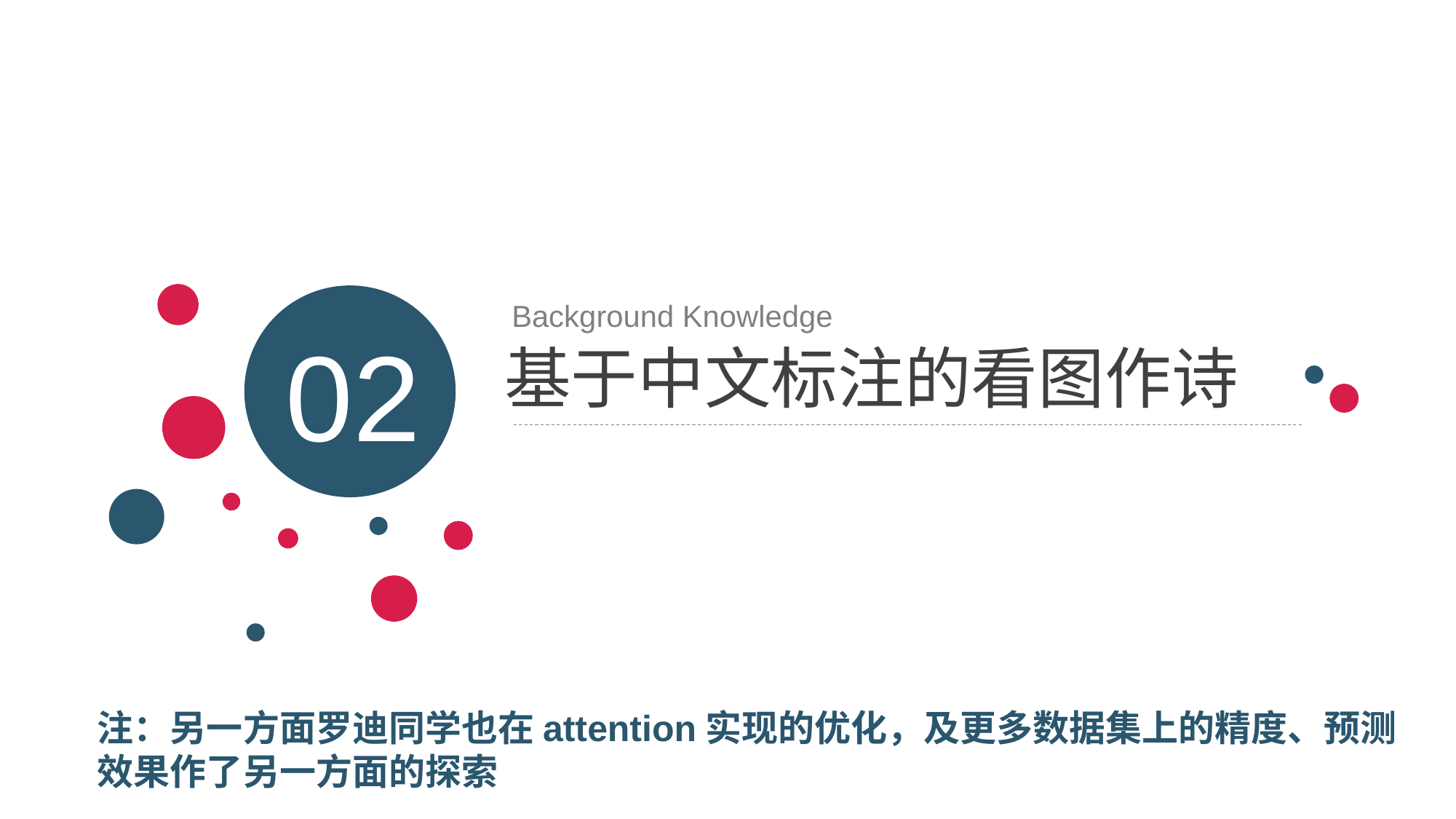

02
Background Knowledge
基于中文标注的看图作诗

注：另一方面罗迪同学也在attention实现的优化，及更多数据集上的精度、预测效果作了另一方面的探索